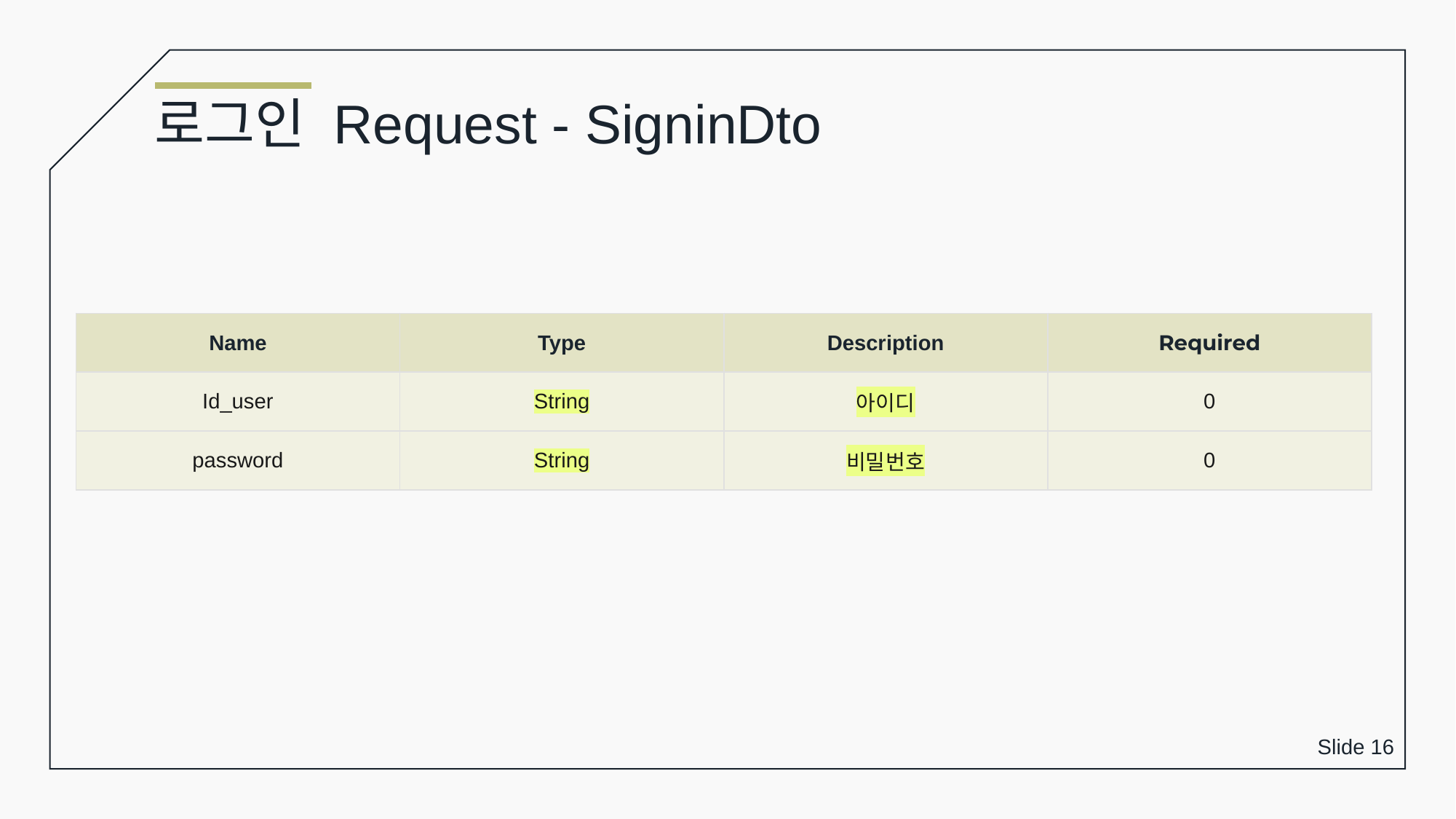

로그인 Request - SigninDto

| Name | Type | Description | Required |
| --- | --- | --- | --- |
| Id\_user | String | 아이디 | 0 |
| password | String | 비밀번호 | 0 |